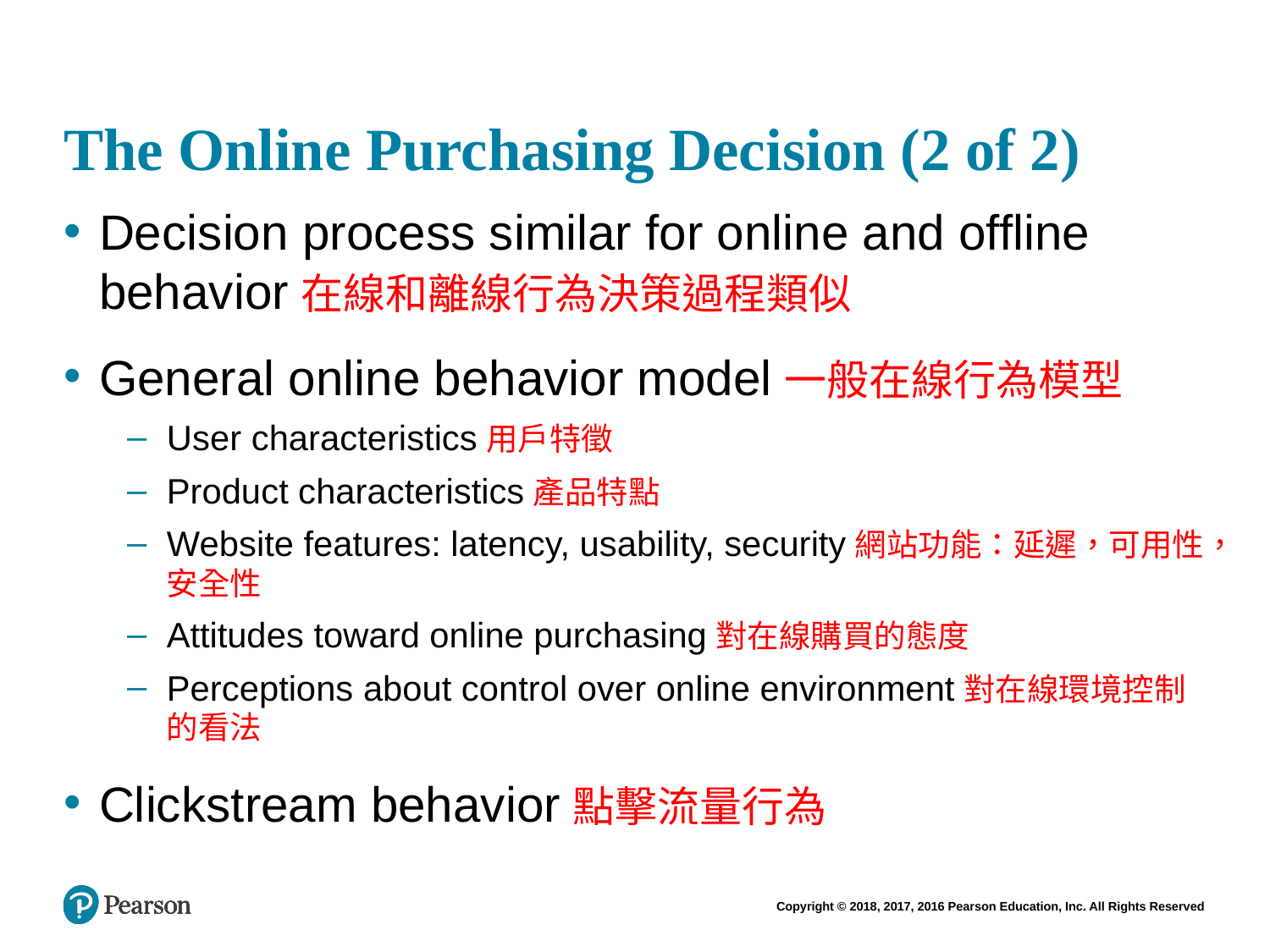

# The Online Purchasing Decision (2 of 2)
Decision process similar for online and offline behavior在線和離線行為決策過程類似
General online behavior model一般在線行為模型
User characteristics用戶特徵
Product characteristics產品特點
Website features: latency, usability, security網站功能：延遲，可用性，安全性
Attitudes toward online purchasing對在線購買的態度
Perceptions about control over online environment對在線環境控制的看法
Clickstream behavior點擊流量行為